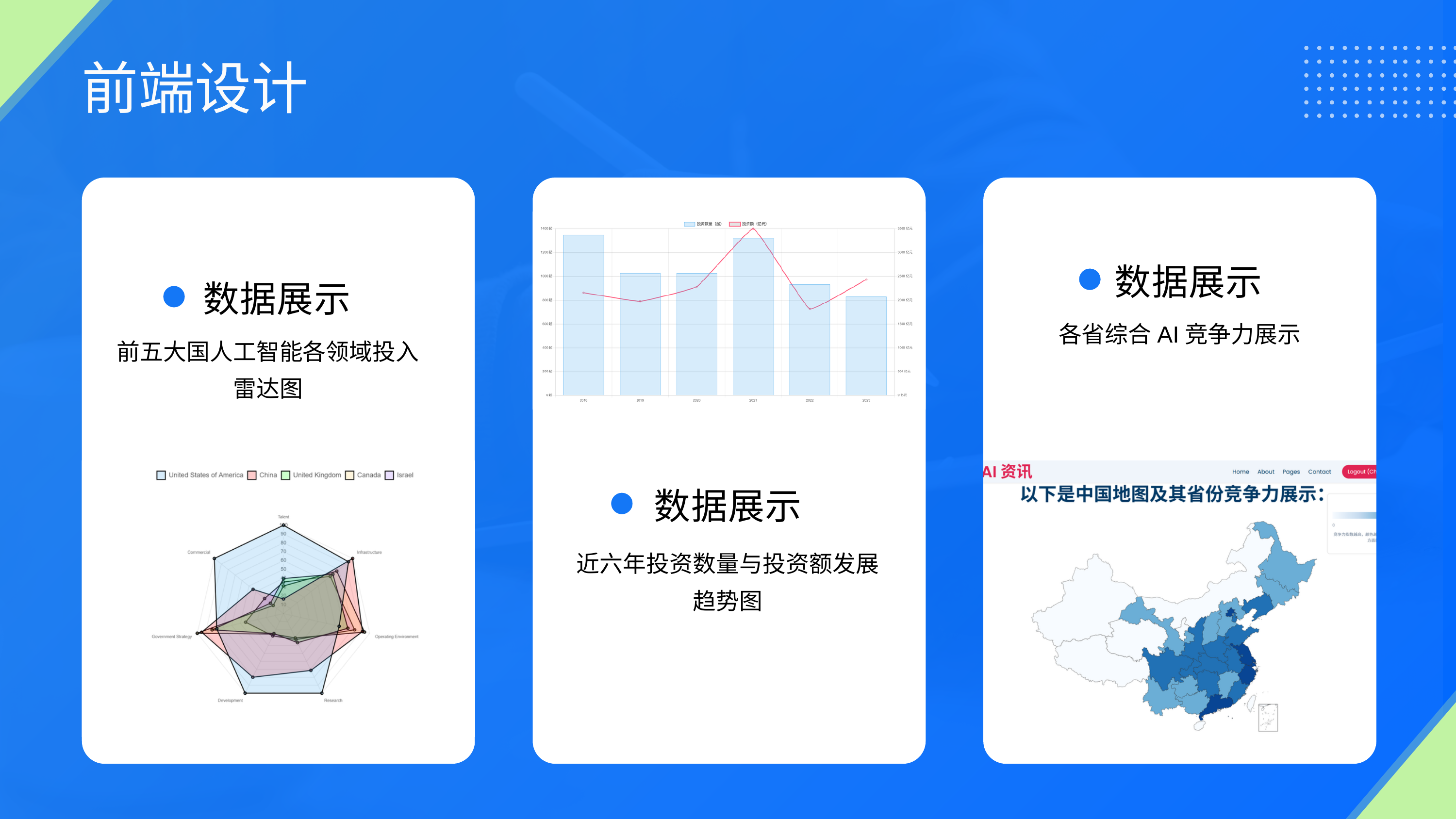

前端设计

 数据展示

 数据展示

各省综合AI竞争力展示

前五大国人工智能各领域投入雷达图

数据展示

近六年投资数量与投资额发展趋势图